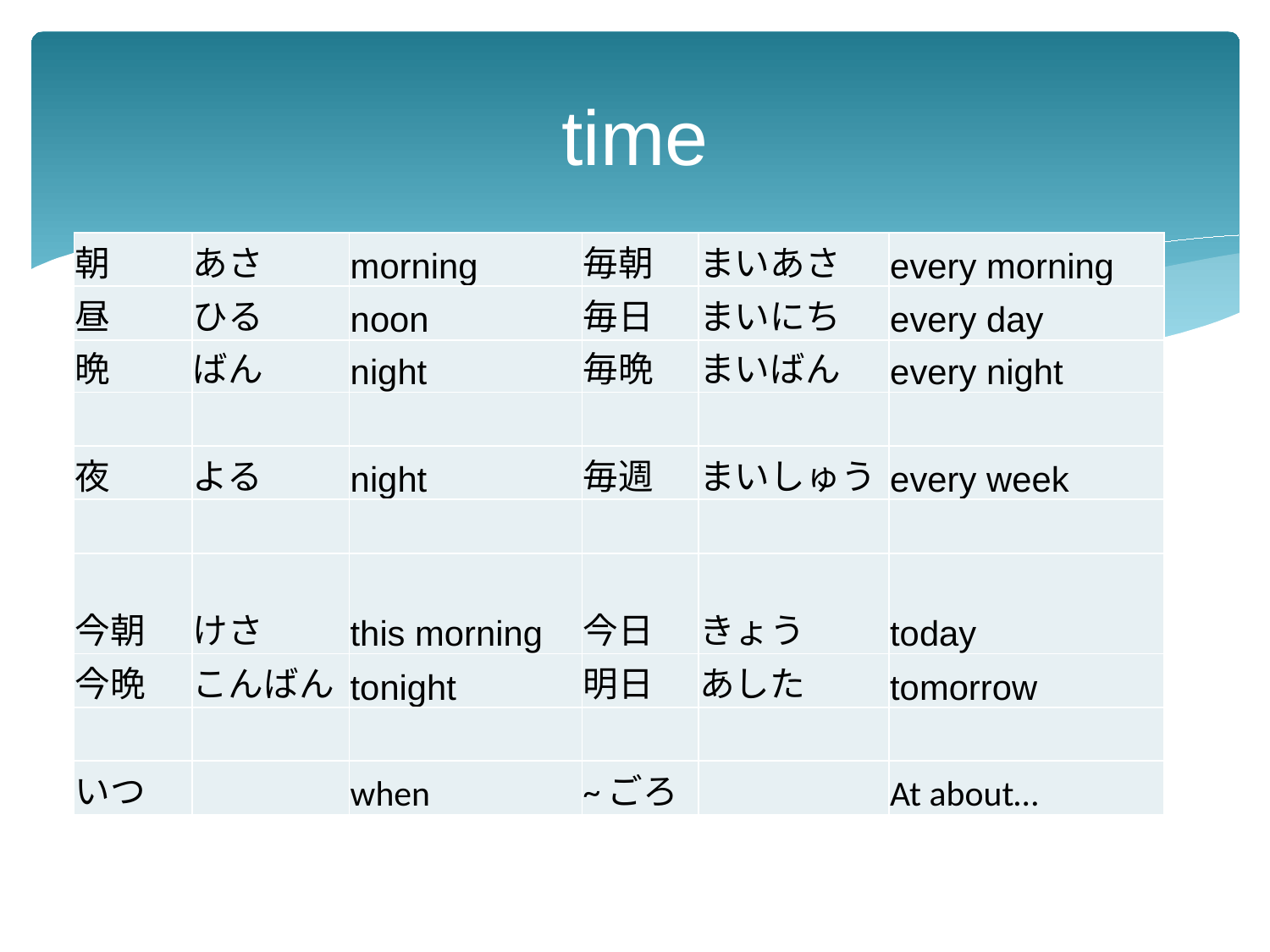

# time
| 朝 | あさ | morning | 毎朝 | まいあさ | every morning |
| --- | --- | --- | --- | --- | --- |
| 昼 | ひる | noon | 毎日 | まいにち | every day |
| 晩 | ばん | night | 毎晩 | まいばん | every night |
|  |  |  |  |  |  |
| 夜 | よる | night | 毎週 | まいしゅう | every week |
|  |  |  |  |  |  |
| 今朝 | けさ | this morning | 今日 | きょう | today |
| 今晩 | こんばん | tonight | 明日 | あした | tomorrow |
|  |  |  |  |  |  |
| いつ |  | when | ~ごろ |  | At about… |